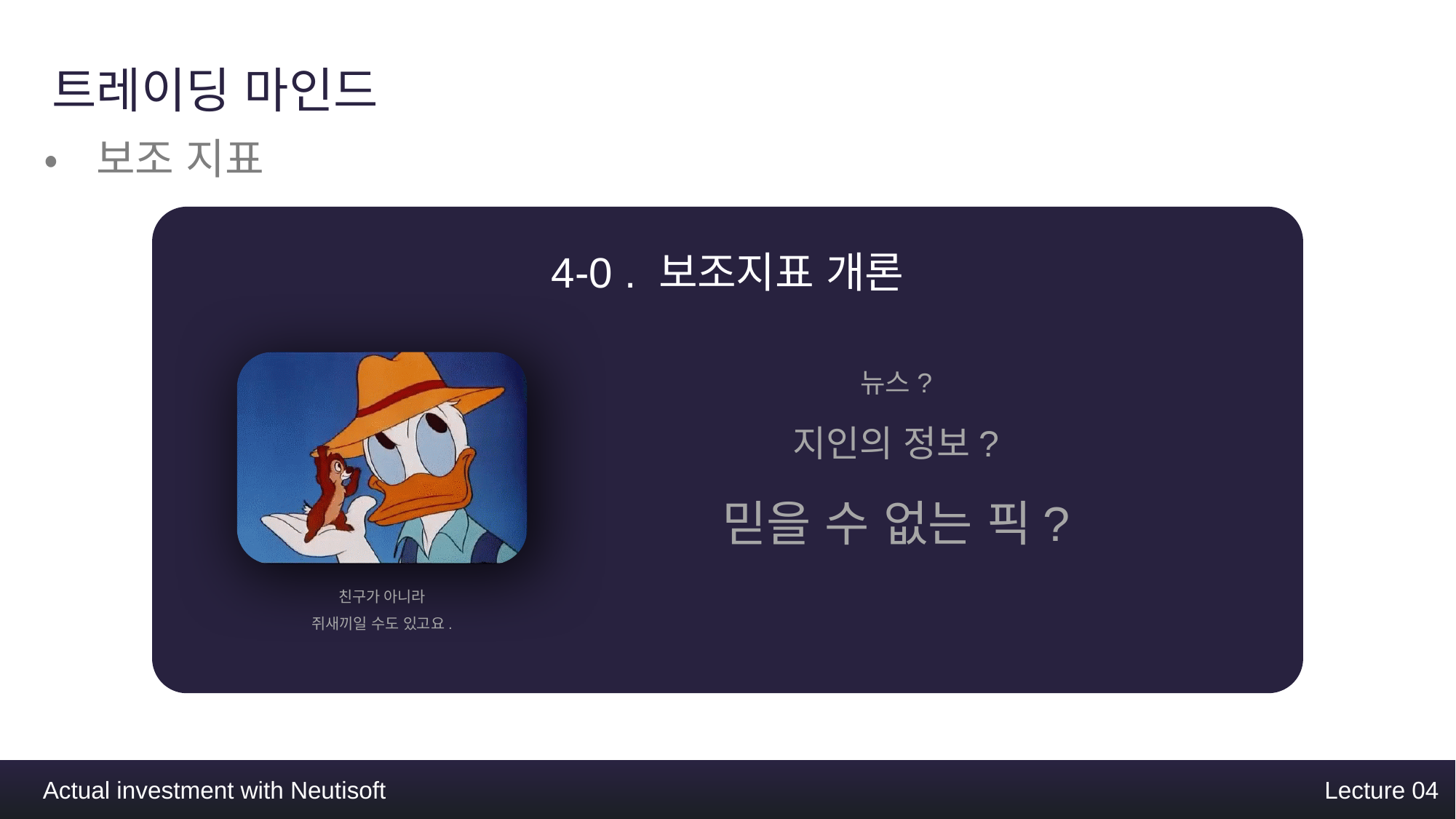

트레이딩 마인드
•보조 지표

4-0 . 보조지표 개론
뉴스?
지인의 정보?
믿을 수 없는 픽?

친구가 아니라
쥐새끼일 수도 있고요.

Actual investment with Neutisoft
Lecture 04